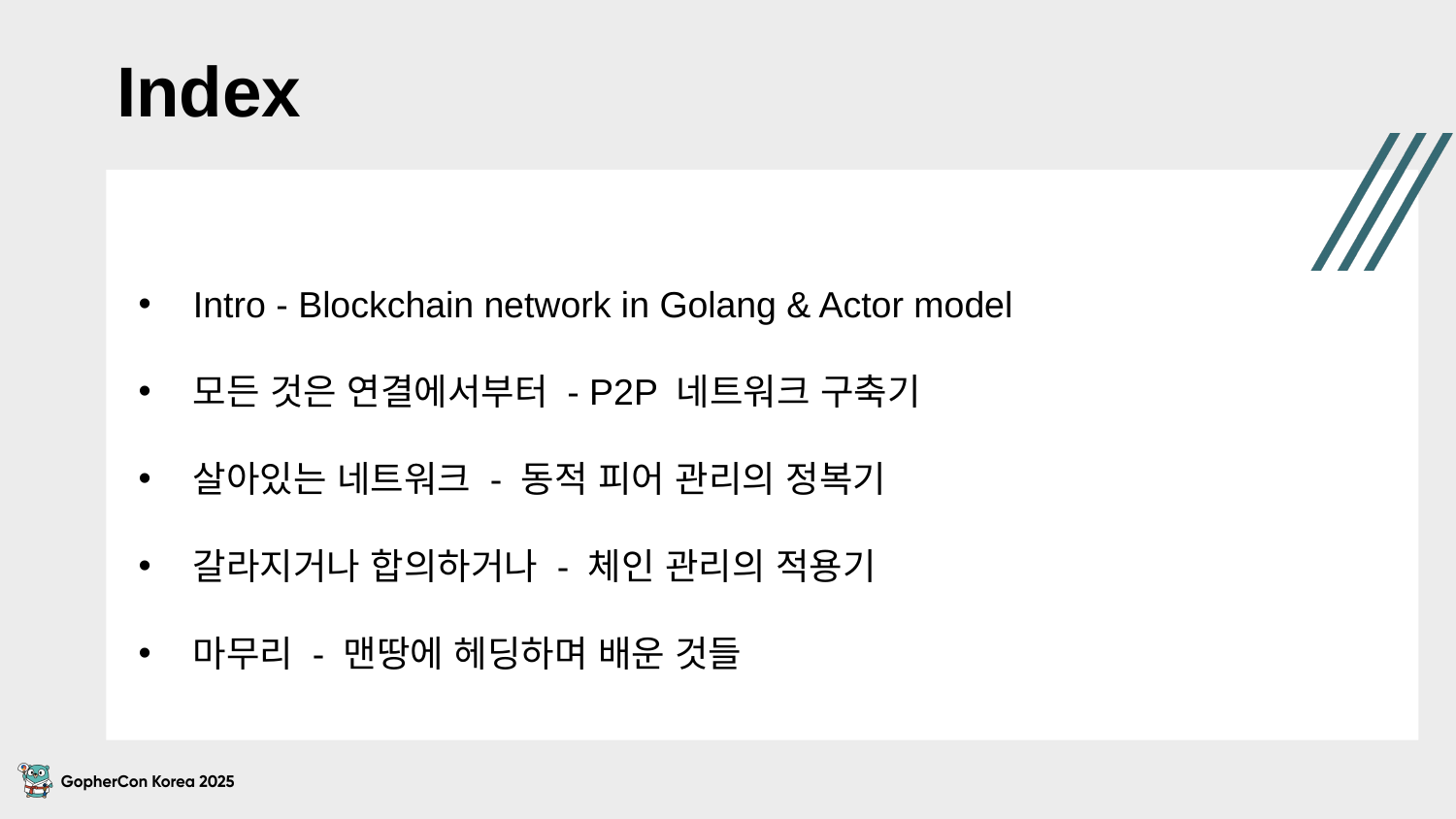

# Index
Intro - Blockchain network in Golang & Actor model
모든 것은 연결에서부터 - P2P 네트워크 구축기
살아있는 네트워크 - 동적 피어 관리의 정복기
갈라지거나 합의하거나 - 체인 관리의 적용기
마무리 - 맨땅에 헤딩하며 배운 것들